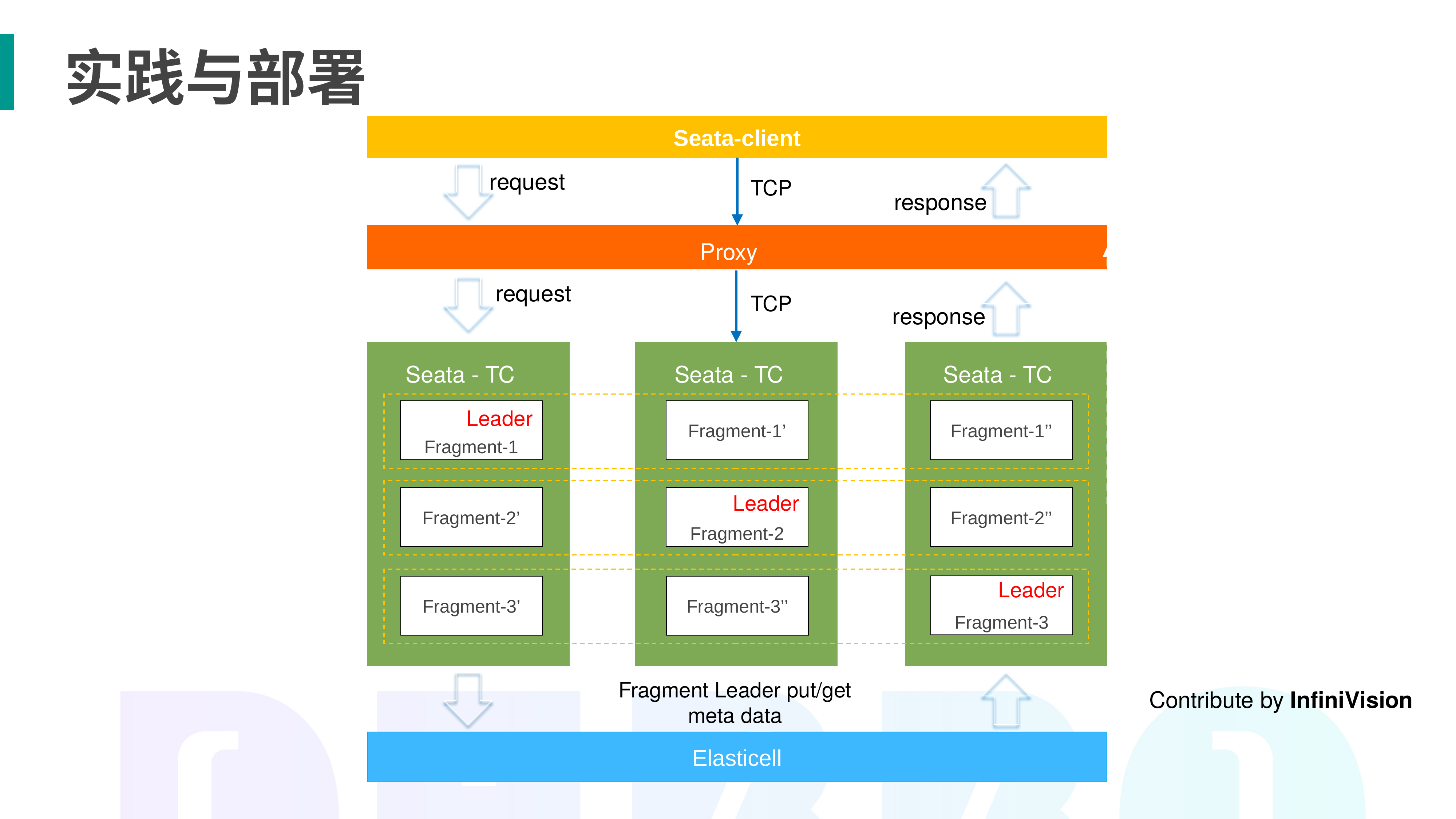

实践与部署
Seata-client

request
TCP
response

Proxy
request

TCP
response

Seata - TC
Seata - TC
Seata - TC

Fragment-1’’
Fragment-1
Fragment-1’
Leader

Leader
Fragment-2’’
Fragment-2’
Fragment-2

Leader
Fragment-3
Fragment-3’
Fragment-3’’

Fragment Leader put/get
meta data
Contribute by InfiniVision
Elasticell